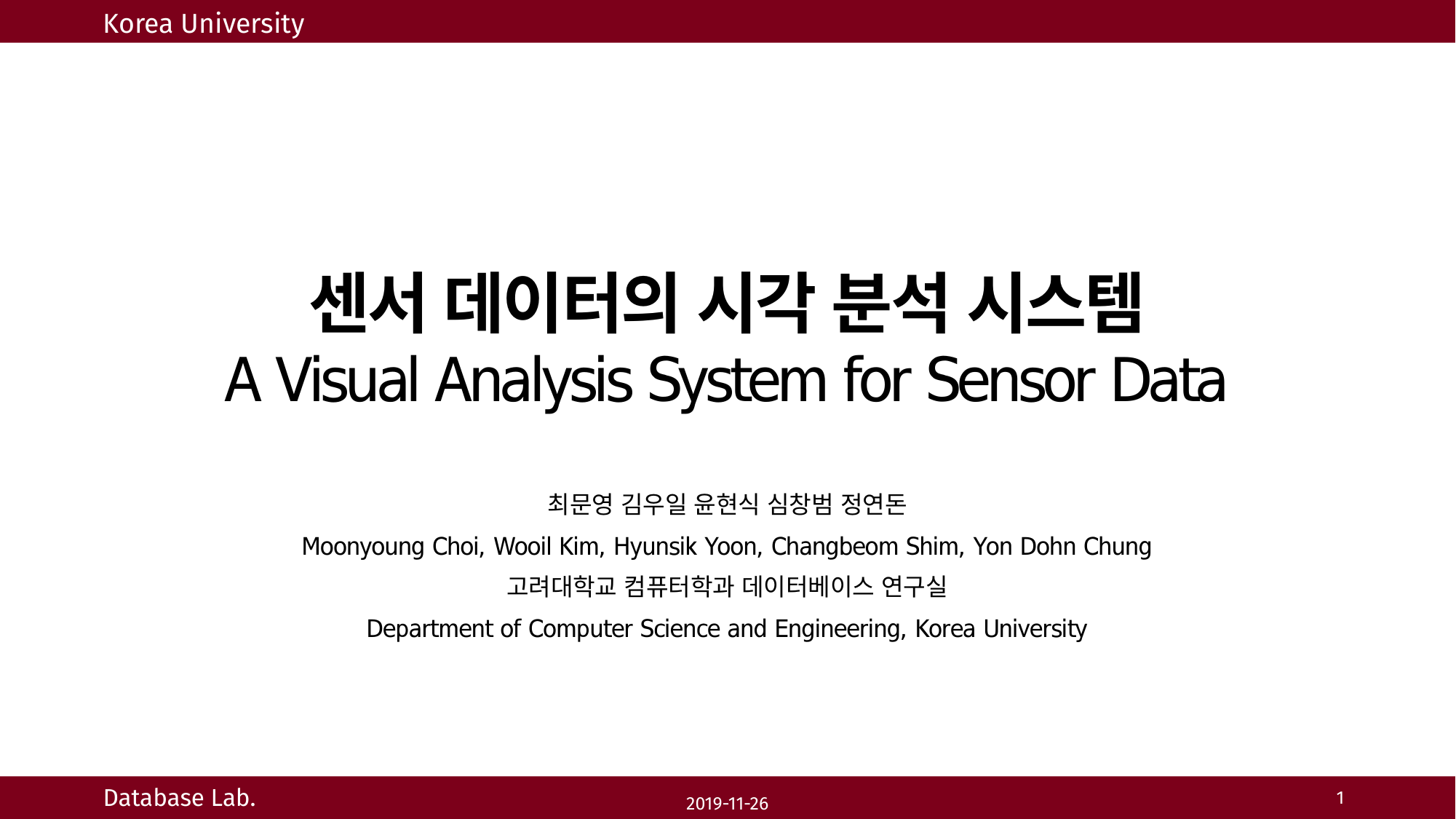

# 센서 데이터의 시각 분석 시스템 A Visual Analysis System for Sensor Data

최문영 김우일 윤현식 심창범 정연돈
Moonyoung Choi, Wooil Kim, Hyunsik Yoon, Changbeom Shim, Yon Dohn Chung
고려대학교 컴퓨터학과 데이터베이스 연구실
Department of Computer Science and Engineering, Korea University
1
2019-11-26